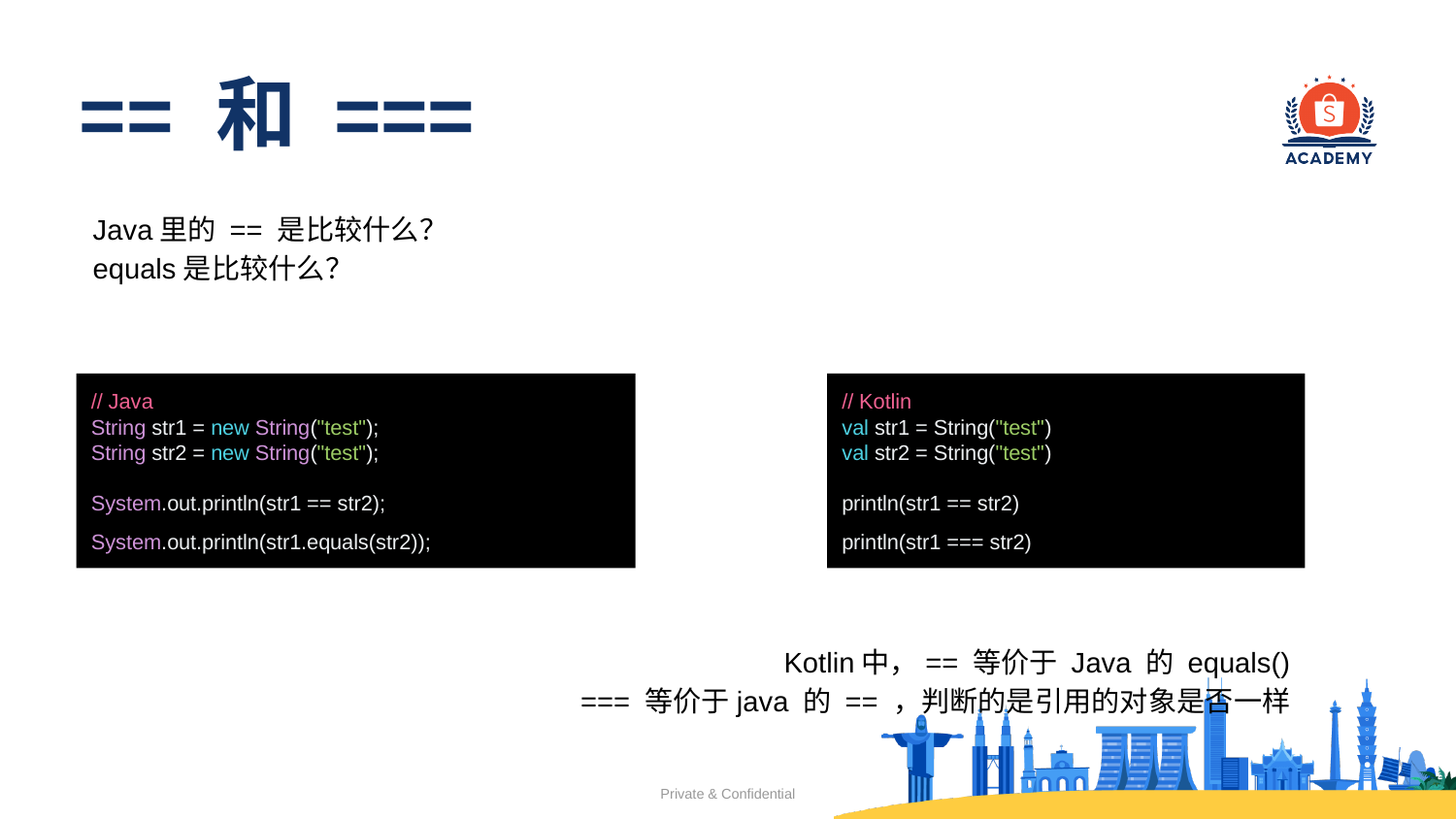

# == 和 ===
Java里的 == 是比较什么？
equals是比较什么？
// Java
String str1 = new String("test");
String str2 = new String("test");

System.out.println(str1 == str2);
System.out.println(str1.equals(str2));
// Kotlin
val str1 = String("test")
val str2 = String("test")

println(str1 == str2)
println(str1 === str2)
Kotlin中，== 等价于 Java 的 equals()
=== 等价于java 的 == ，判断的是引用的对象是否一样